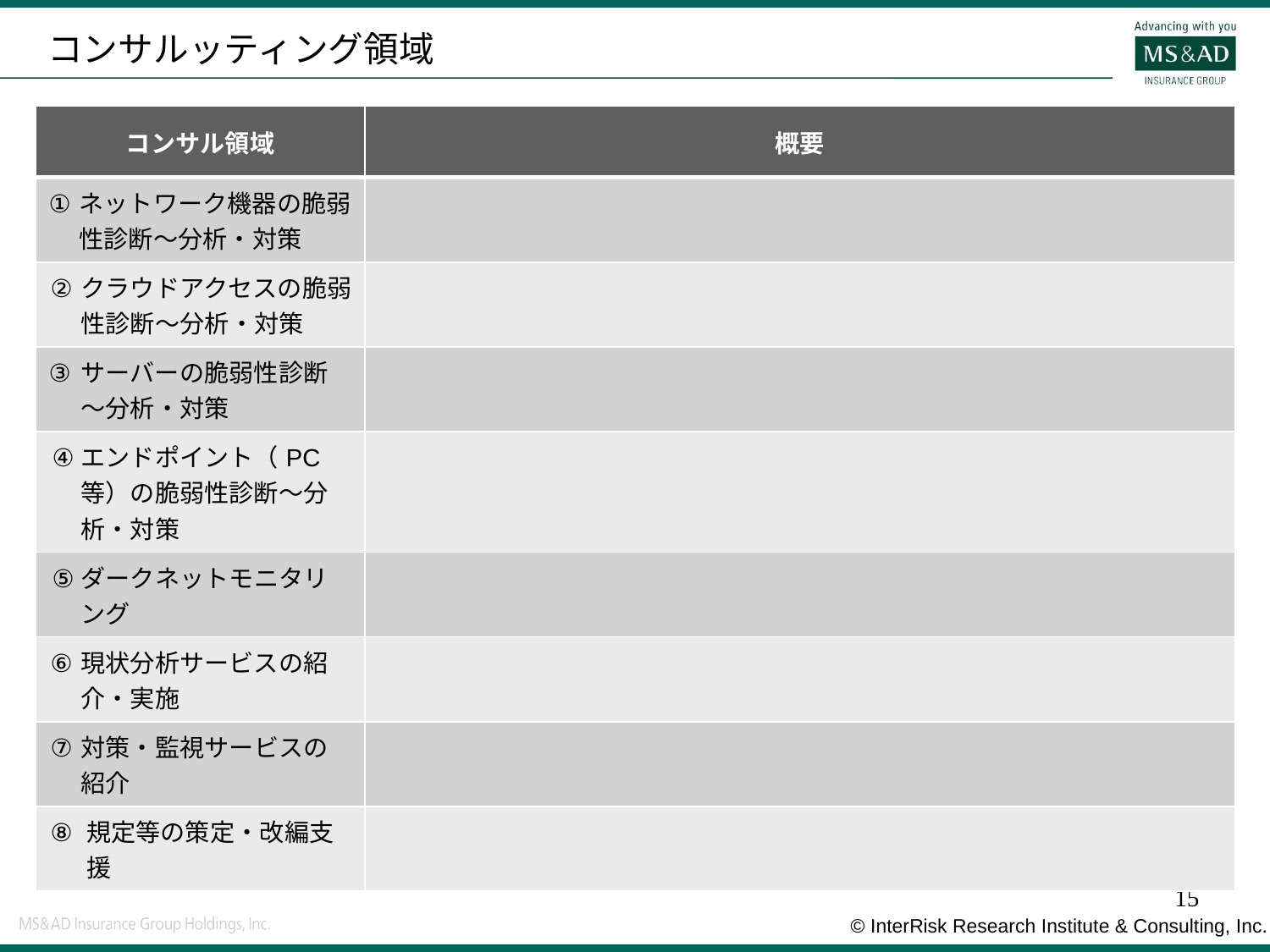

# コンサルッティング領域
| コンサル領域 | 概要 |
| --- | --- |
| ネットワーク機器の脆弱性診断〜分析・対策 |  |
| クラウドアクセスの脆弱性診断〜分析・対策 |  |
| サーバーの脆弱性診断〜分析・対策 |  |
| エンドポイント（PC等）の脆弱性診断〜分析・対策 |  |
| ダークネットモニタリング |  |
| 現状分析サービスの紹介・実施 |  |
| 対策・監視サービスの紹介 |  |
| 規定等の策定・改編支援 |  |
15